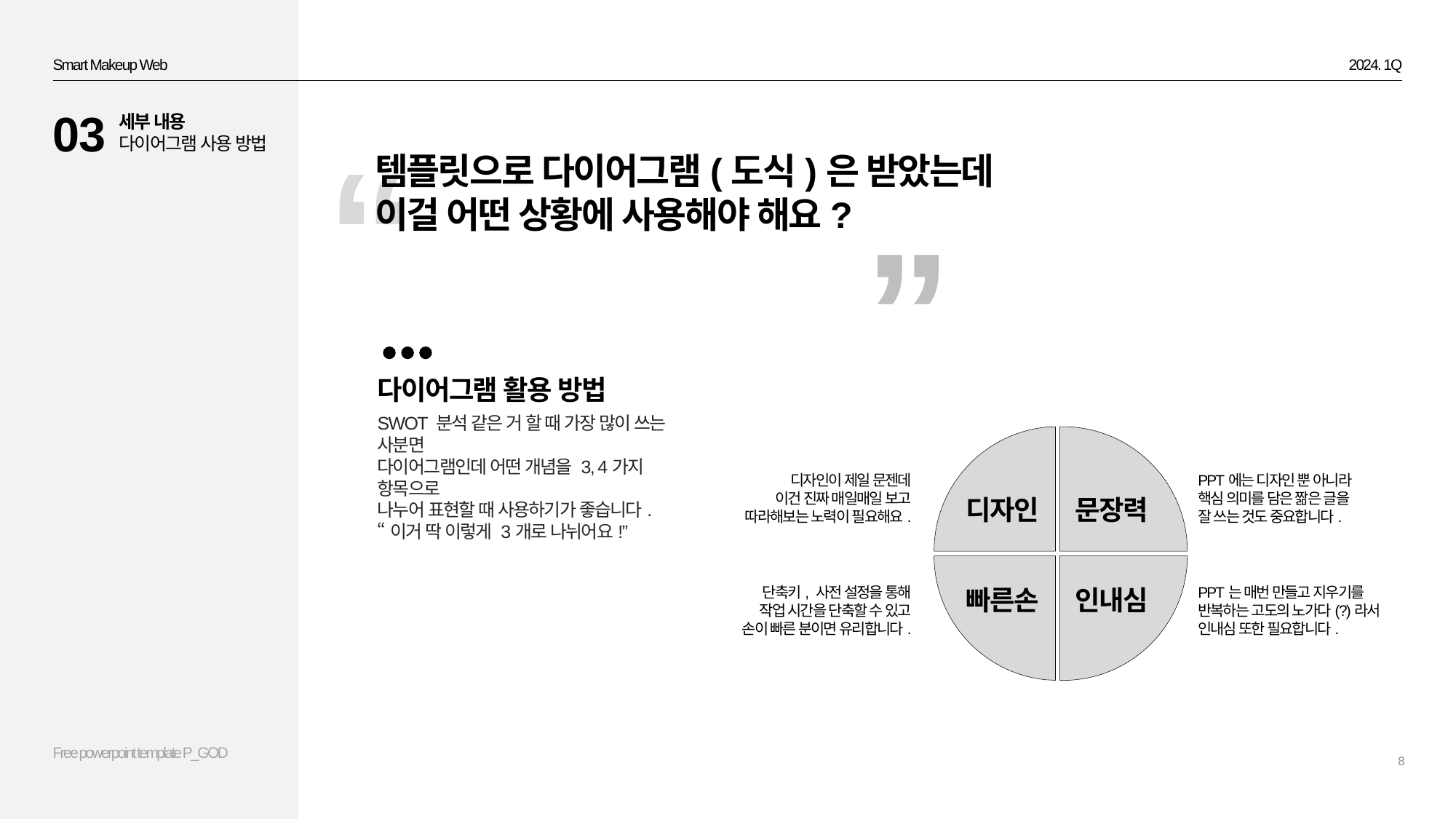

Smart Makeup Web
2024. 1Q
03
세부 내용
다이어그램 사용 방법
“
템플릿으로 다이어그램(도식)은 받았는데
이걸 어떤 상황에 사용해야 해요?
”

다이어그램 활용 방법
SWOT 분석 같은 거 할 때 가장 많이 쓰는 사분면
다이어그램인데 어떤 개념을 3, 4가지 항목으로
나누어 표현할 때 사용하기가 좋습니다.
“이거 딱 이렇게 3개로 나뉘어요!”

디자인이 제일 문젠데
이건 진짜 매일매일 보고
따라해보는 노력이 필요해요.
PPT에는 디자인 뿐 아니라
핵심 의미를 담은 짦은 글을
잘 쓰는 것도 중요합니다.
디자인
문장력

단축키, 사전 설정을 통해
작업 시간을 단축할 수 있고
손이 빠른 분이면 유리합니다.
빠른손
인내심
PPT는 매번 만들고 지우기를
반복하는 고도의 노가다(?)라서
인내심 또한 필요합니다.
8
Free powerpoint template P_GOD